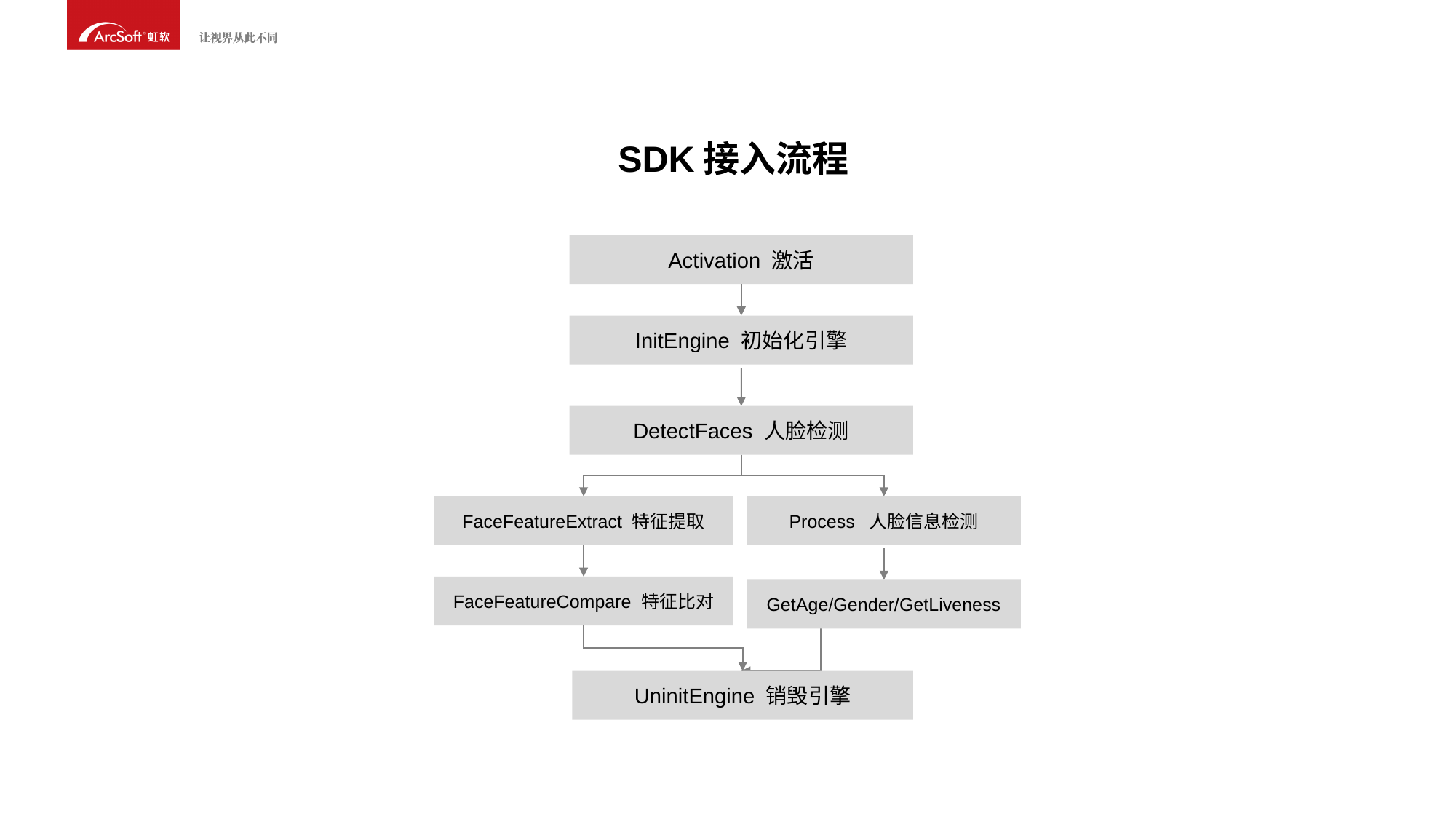

SDK接入流程
Activation 激活
InitEngine 初始化引擎
DetectFaces 人脸检测
FaceFeatureExtract 特征提取
Process  人脸信息检测
FaceFeatureCompare 特征比对
GetAge/Gender/GetLiveness
UninitEngine 销毁引擎